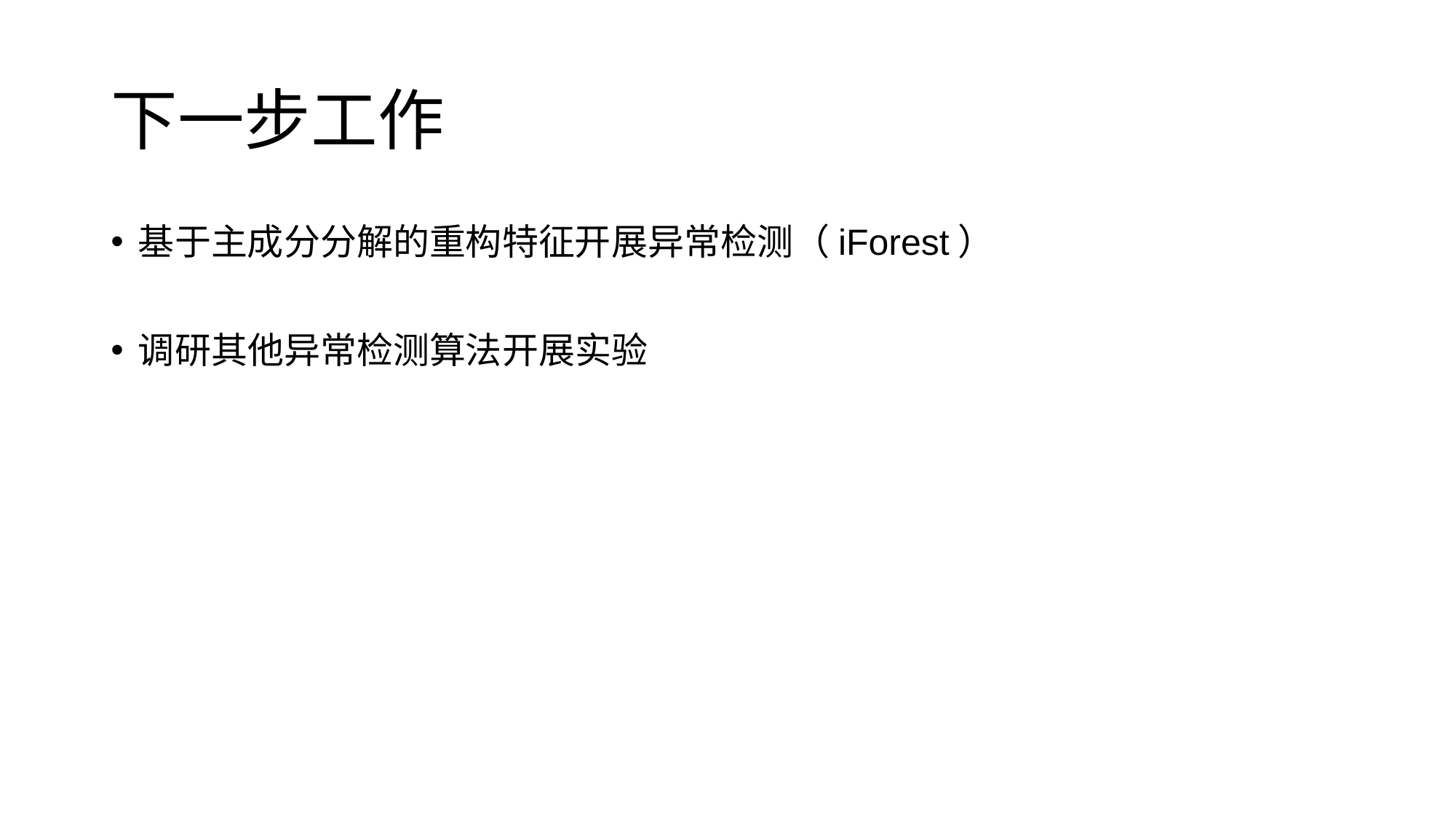

# 下一步工作
基于主成分分解的重构特征开展异常检测（iForest）

调研其他异常检测算法开展实验